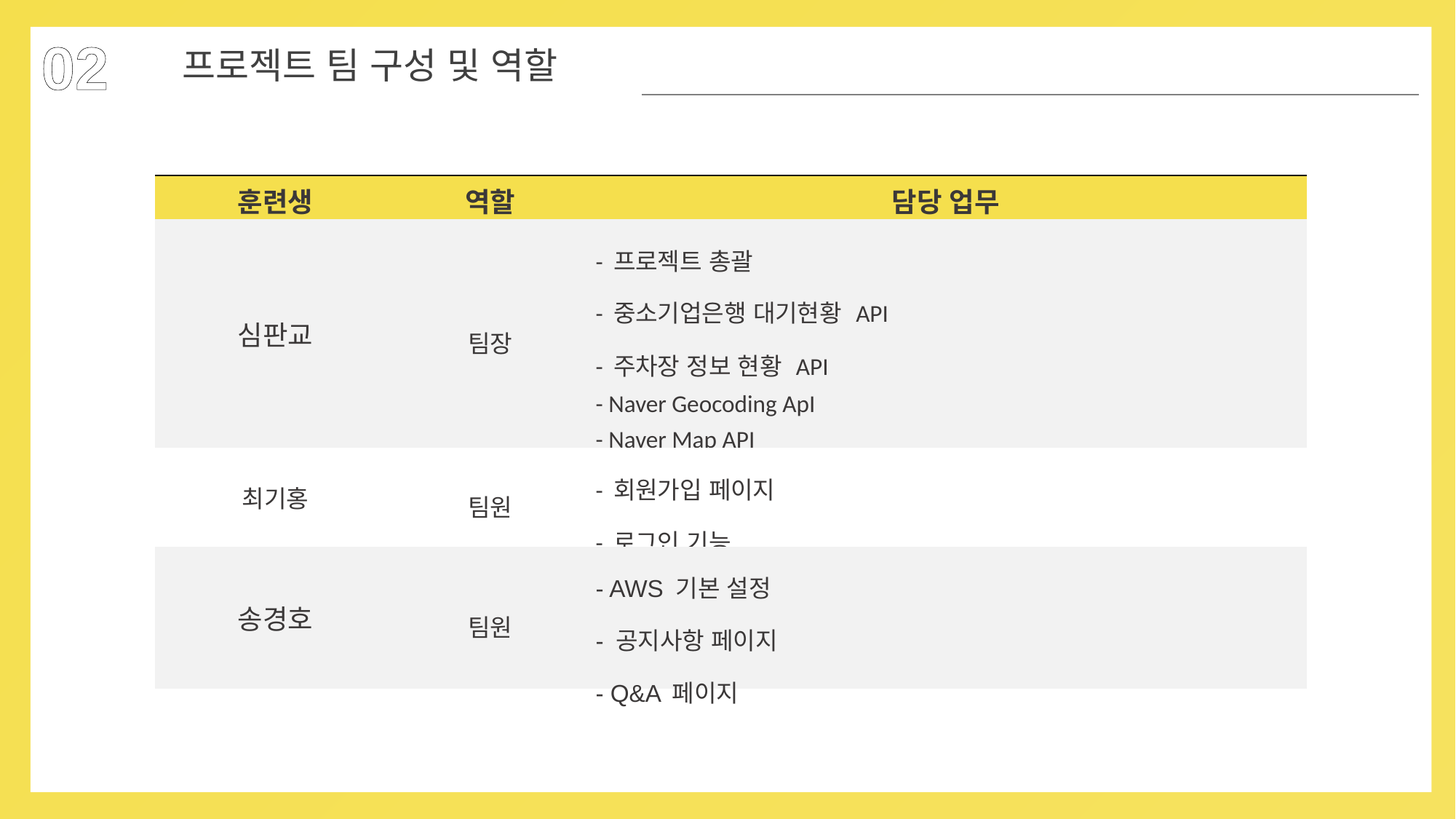

02

프로젝트 팀 구성 및 역할
| 훈련생 | 역할 | 담당 업무 |
| --- | --- | --- |
| 심판교 | 팀장 | - 프로젝트 총괄 - 중소기업은행 대기현황 API - 주차장 정보 현황 API - Naver Geocoding ApI - Naver Map API |
| 최기홍 | 팀원 | - 회원가입 페이지 - 로그인 기능 |
| 송경호 | 팀원 | - AWS 기본 설정 - 공지사항 페이지 - Q&A 페이지 |